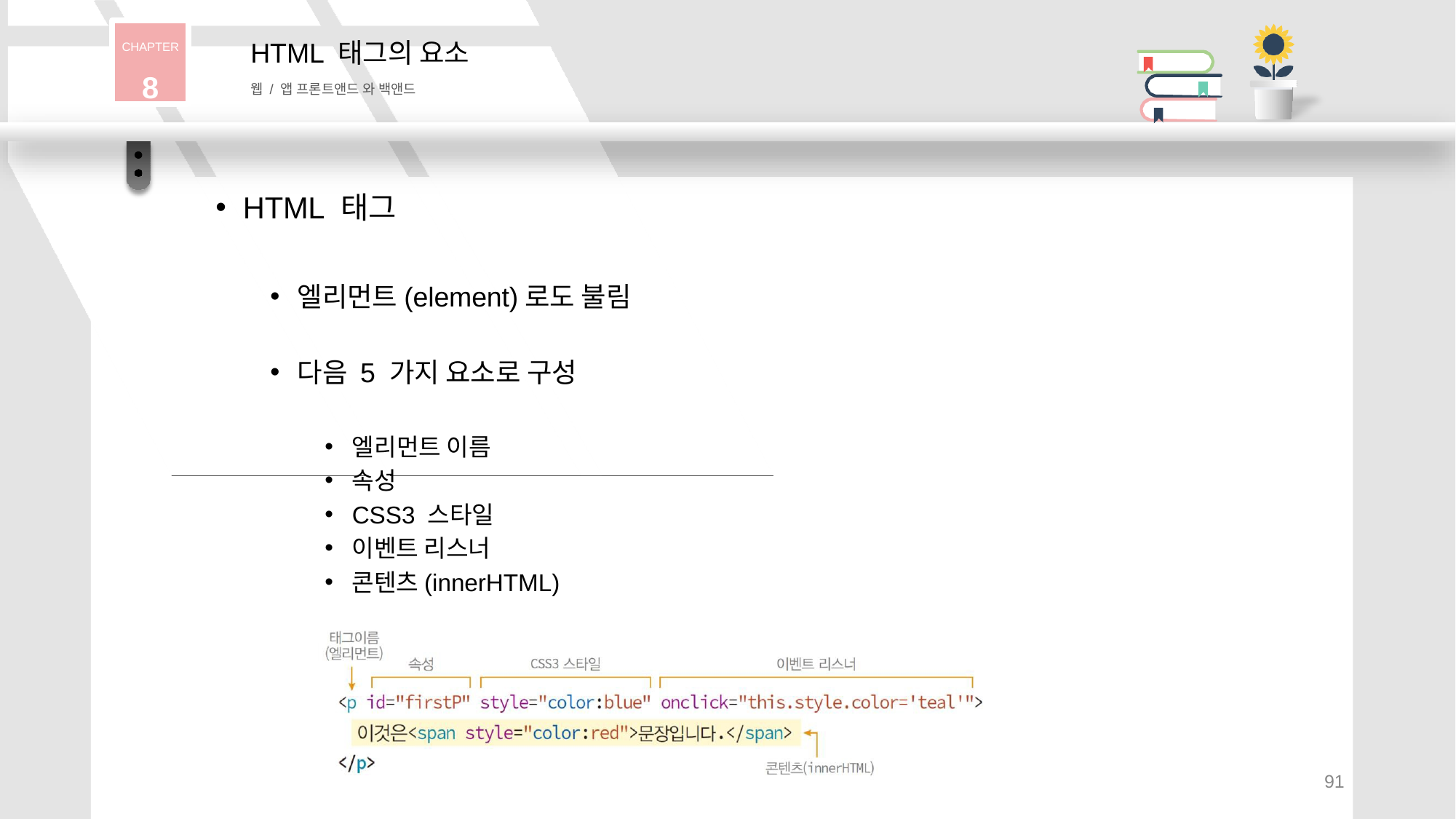

CHAPTER

8

HTML 태그의 요소
웹 / 앱 프론트앤드 와 백앤드

HTML 태그

엘리먼트(element)로도 불림

다음 5 가지 요소로 구성

엘리먼트 이름
속성
CSS3 스타일
이벤트 리스너
콘텐츠(innerHTML)

91